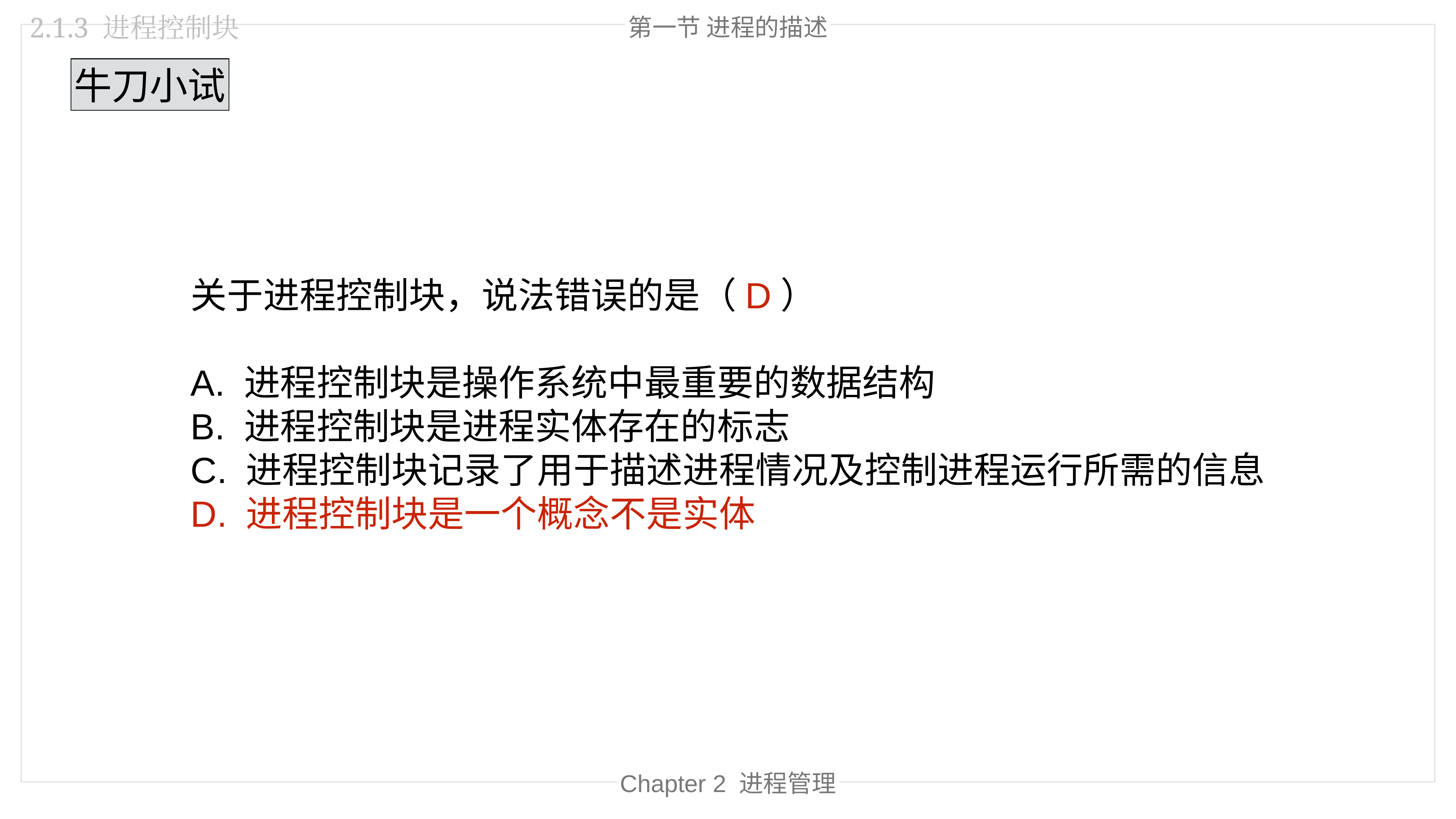

第一节 进程的描述
2.1.3 进程控制块

牛刀小试
关于进程控制块，说法错误的是（D）

A. 进程控制块是操作系统中最重要的数据结构
B. 进程控制块是进程实体存在的标志
C. 进程控制块记录了用于描述进程情况及控制进程运行所需的信息
D. 进程控制块是一个概念不是实体
Chapter 2 进程管理